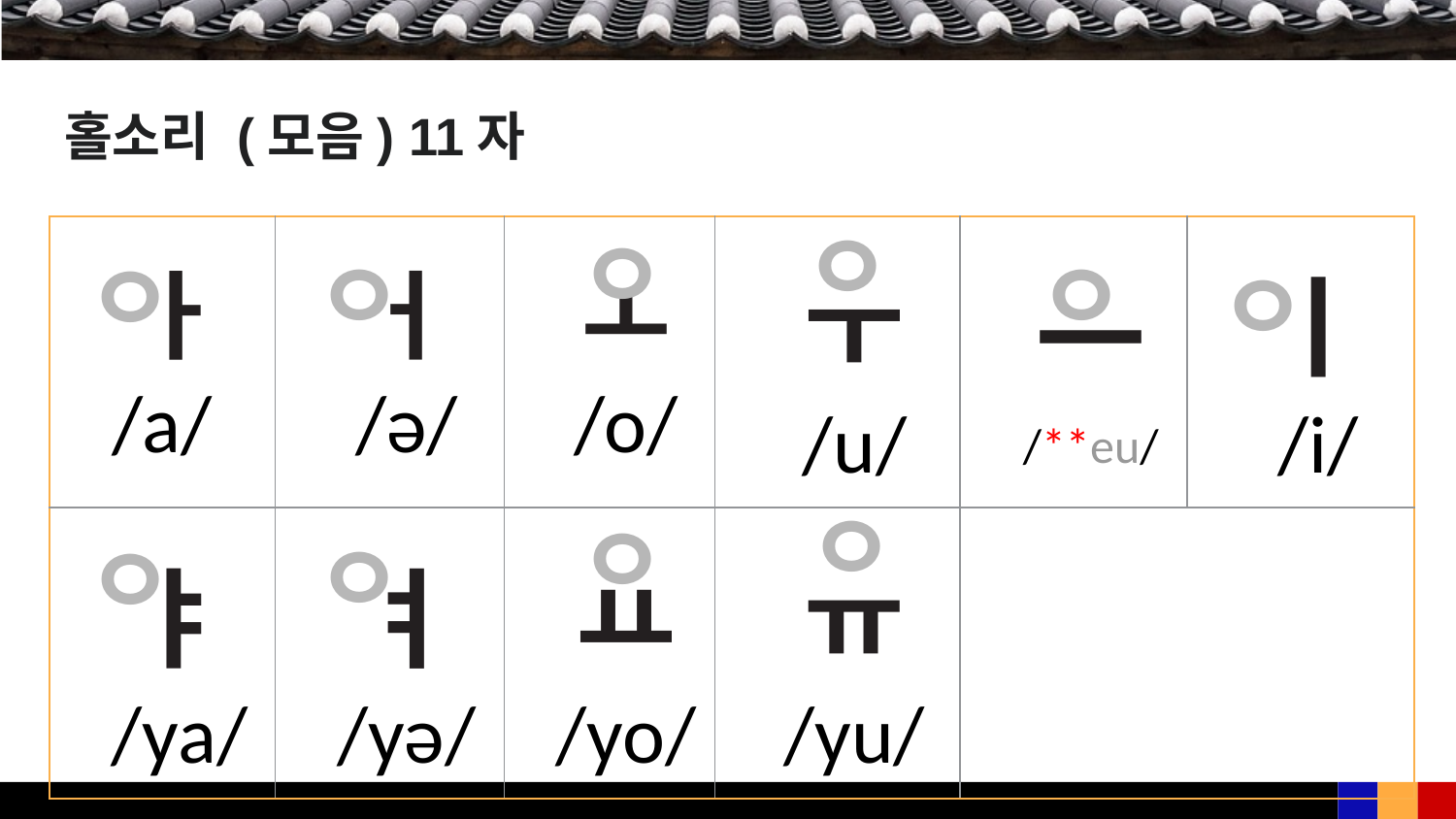

# 홀소리 (모음) 11자
ㅇ
ㅇ
ㅇ
ㅇ
ㅇ
ㅇ
ㅇ
ㅇ
ㅇ
ㅇ
| ㅏ /a/ | ㅓ /ə/ | ㅗ /o/ | ㅜ /u/ | ㅡ /\*\*eu/ | ㅣ /i/ |
| --- | --- | --- | --- | --- | --- |
| ㅑ /ya/ | ㅕ /yə/ | ㅛ /yo/ | ㅠ /yu/ |  |  |